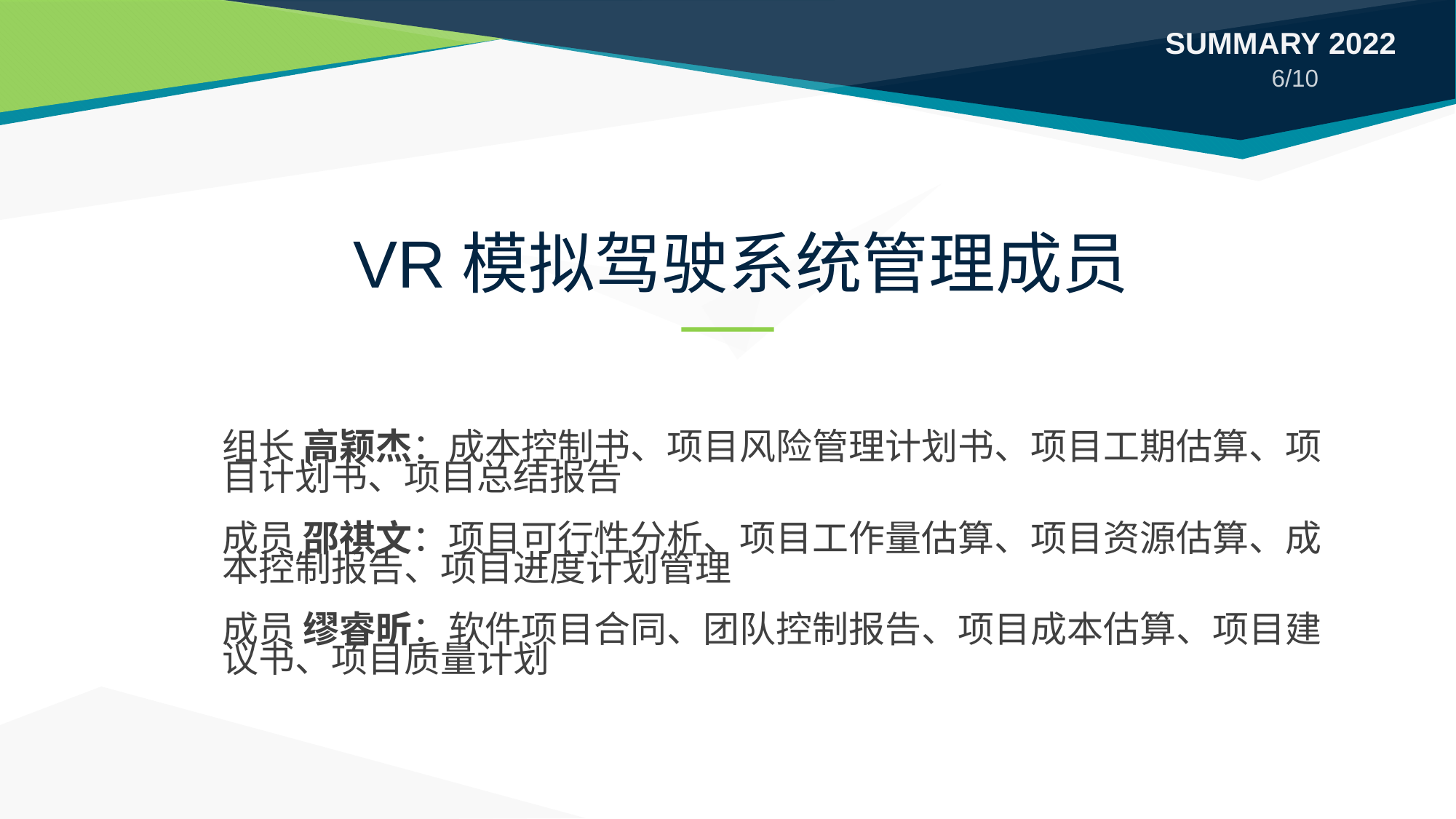

SUMMARY 2022
6/10
VR模拟驾驶系统管理成员

组长 高颖杰：成本控制书、项目风险管理计划书、项目工期估算、项目计划书、项目总结报告

成员 邵祺文：项目可行性分析、项目工作量估算、项目资源估算、成本控制报告、项目进度计划管理

成员 缪睿昕：软件项目合同、团队控制报告、项目成本估算、项目建议书、项目质量计划